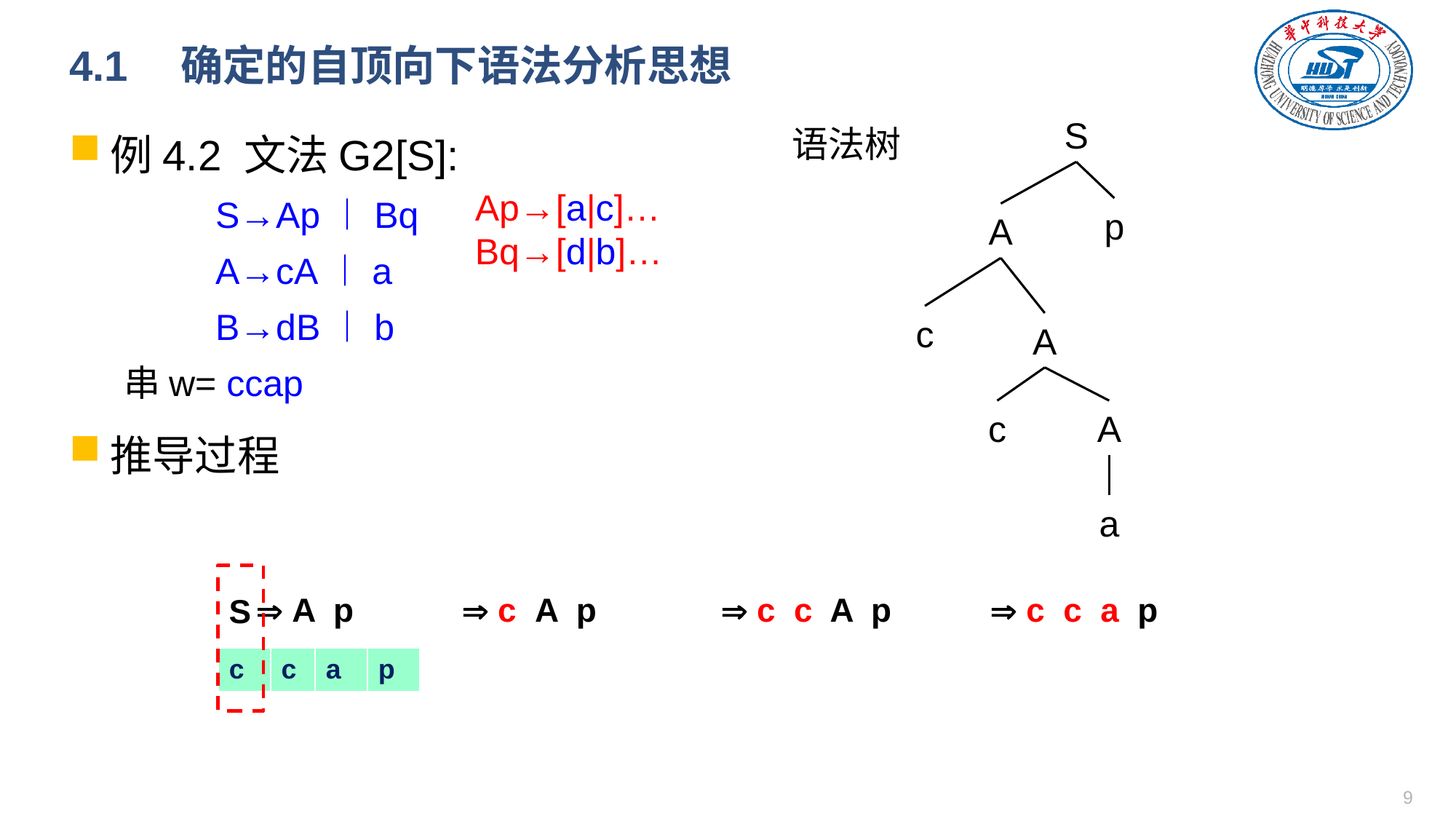

# 4.1　确定的自顶向下语法分析思想
S
例4.2 文法G2[S]:
         S→Ap︱Bq
         A→cA︱a
         B→dB︱b
串w= ccap
推导过程
语法树
Ap→[a|c]…
Bq→[d|b]…
p
A
c
A
c
A
a

 ⇒ A  p
  ⇒ c  A  p
 ⇒ c  c  A  p
 ⇒ c  c  a  p
S
| c | c | a | p |
| --- | --- | --- | --- |
9